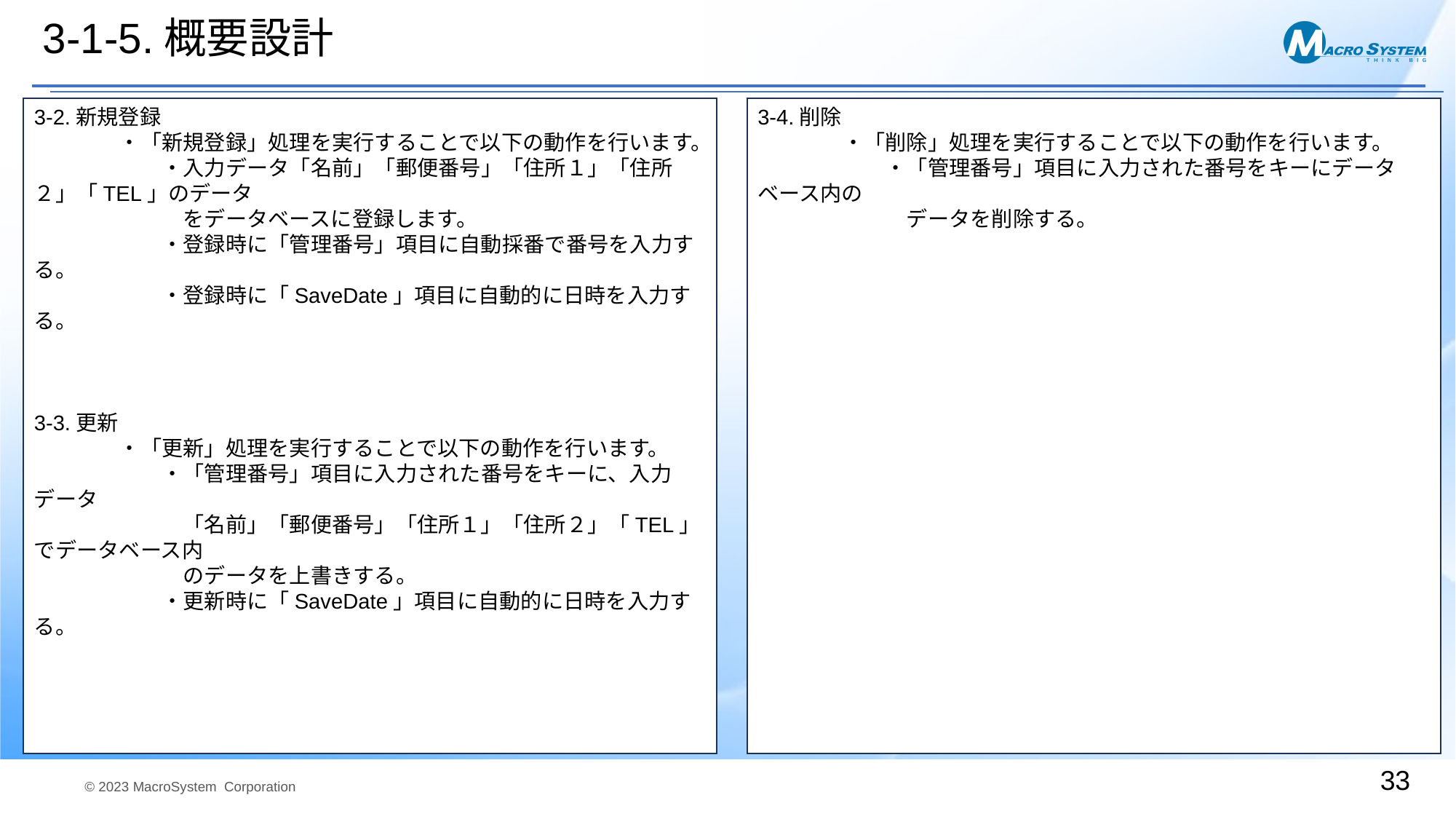

# 3-1-5.概要設計
3-2.新規登録
　　　　・「新規登録」処理を実行することで以下の動作を行います。
　　　　　　・入力データ「名前」「郵便番号」「住所１」「住所２」「TEL」のデータ
　　　　　　　をデータベースに登録します。
　　　　　　・登録時に「管理番号」項目に自動採番で番号を入力する。
　　　　　　・登録時に「SaveDate」項目に自動的に日時を入力する。

3-3.更新
　　　　・「更新」処理を実行することで以下の動作を行います。
　　　　　　・「管理番号」項目に入力された番号をキーに、入力データ
　　　　　　　「名前」「郵便番号」「住所１」「住所２」「TEL」でデータベース内
　　　　　　　のデータを上書きする。
　　　　　　・更新時に「SaveDate」項目に自動的に日時を入力する。

3-4.削除
　　　　・「削除」処理を実行することで以下の動作を行います。
　　　　　　・「管理番号」項目に入力された番号をキーにデータベース内の
　　　　　　　データを削除する。